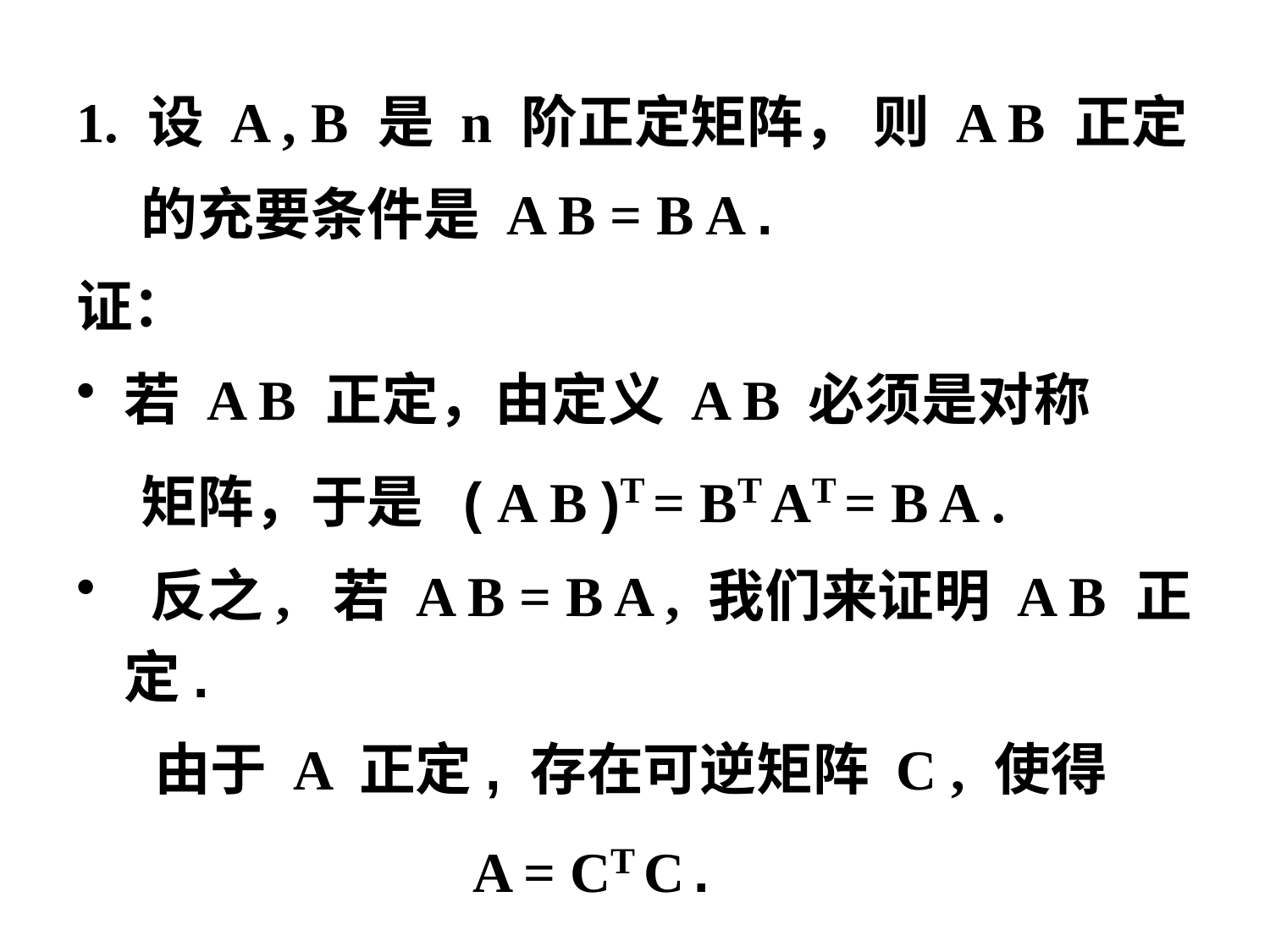

1. 设 A , B 是 n 阶正定矩阵， 则 A B 正定
    的充要条件是 A B = B A .
证：
若 A B 正定，由定义 A B 必须是对称
    矩阵，于是  ( A B )T = BT AT = B A .
 反之,  若 A B = B A , 我们来证明 A B 正定.
     由于 A 正定, 存在可逆矩阵 C , 使得
                            A = CT C .